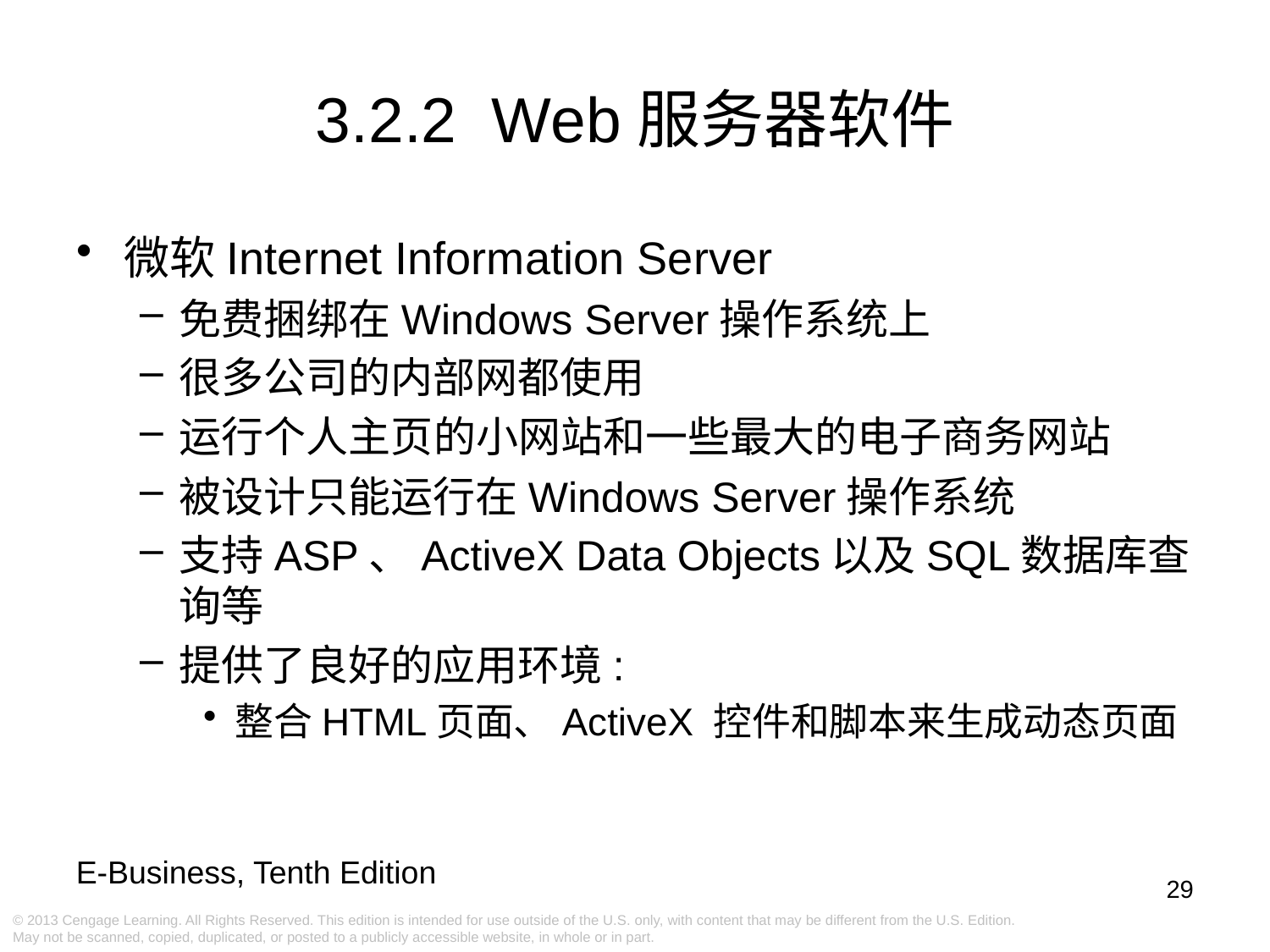

3.2.2  Web服务器软件
微软Internet Information Server
免费捆绑在Windows Server操作系统上
很多公司的内部网都使用
运行个人主页的小网站和一些最大的电子商务网站
被设计只能运行在Windows Server操作系统
支持ASP、ActiveX Data Objects以及SQL数据库查询等
提供了良好的应用环境:
整合HTML页面、ActiveX 控件和脚本来生成动态页面
29